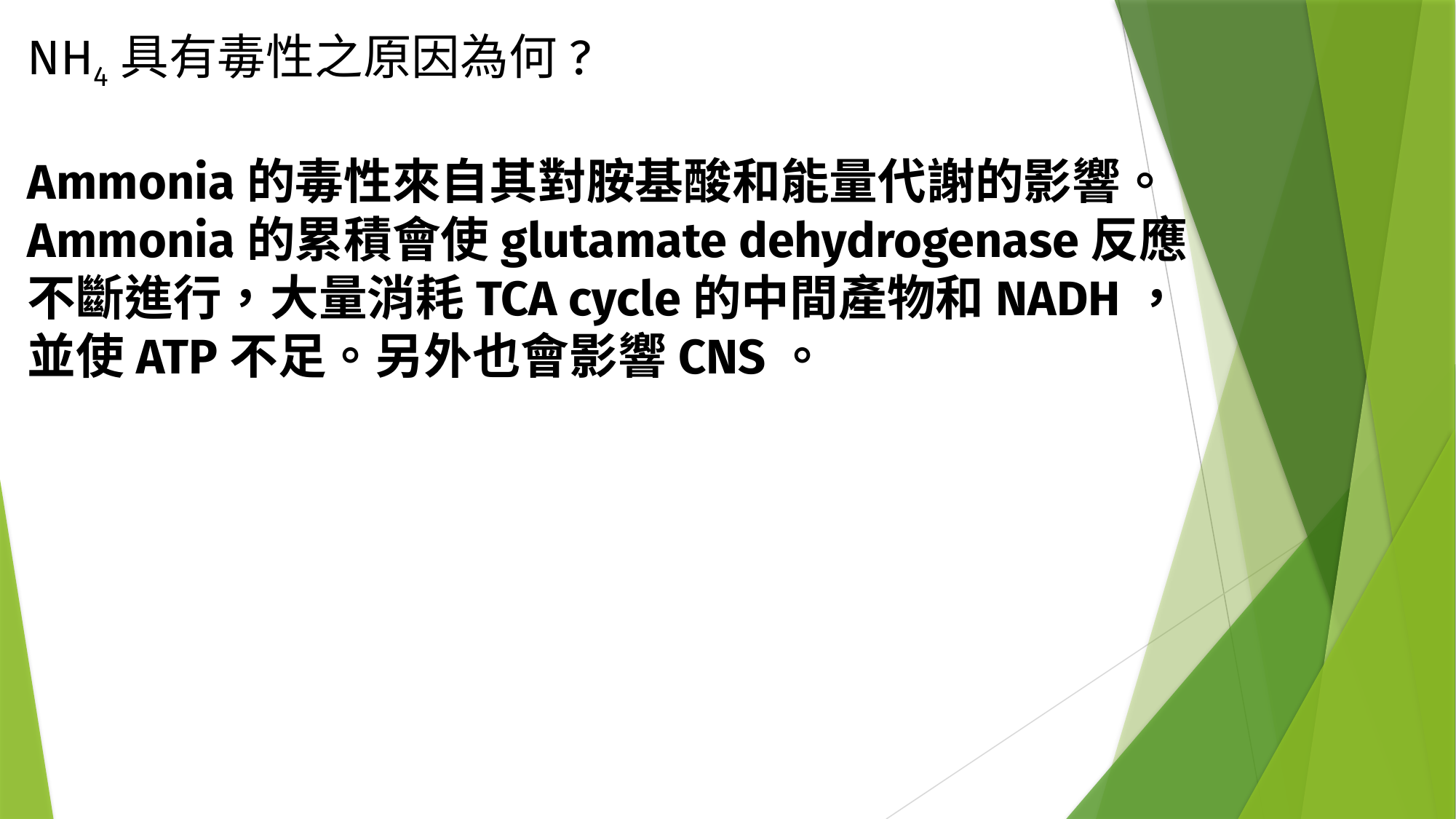

NH4具有毒性之原因為何?

Ammonia的毒性來自其對胺基酸和能量代謝的影響。Ammonia的累積會使glutamate dehydrogenase反應不斷進行，大量消耗TCA cycle的中間產物和NADH，並使ATP不足。另外也會影響CNS。